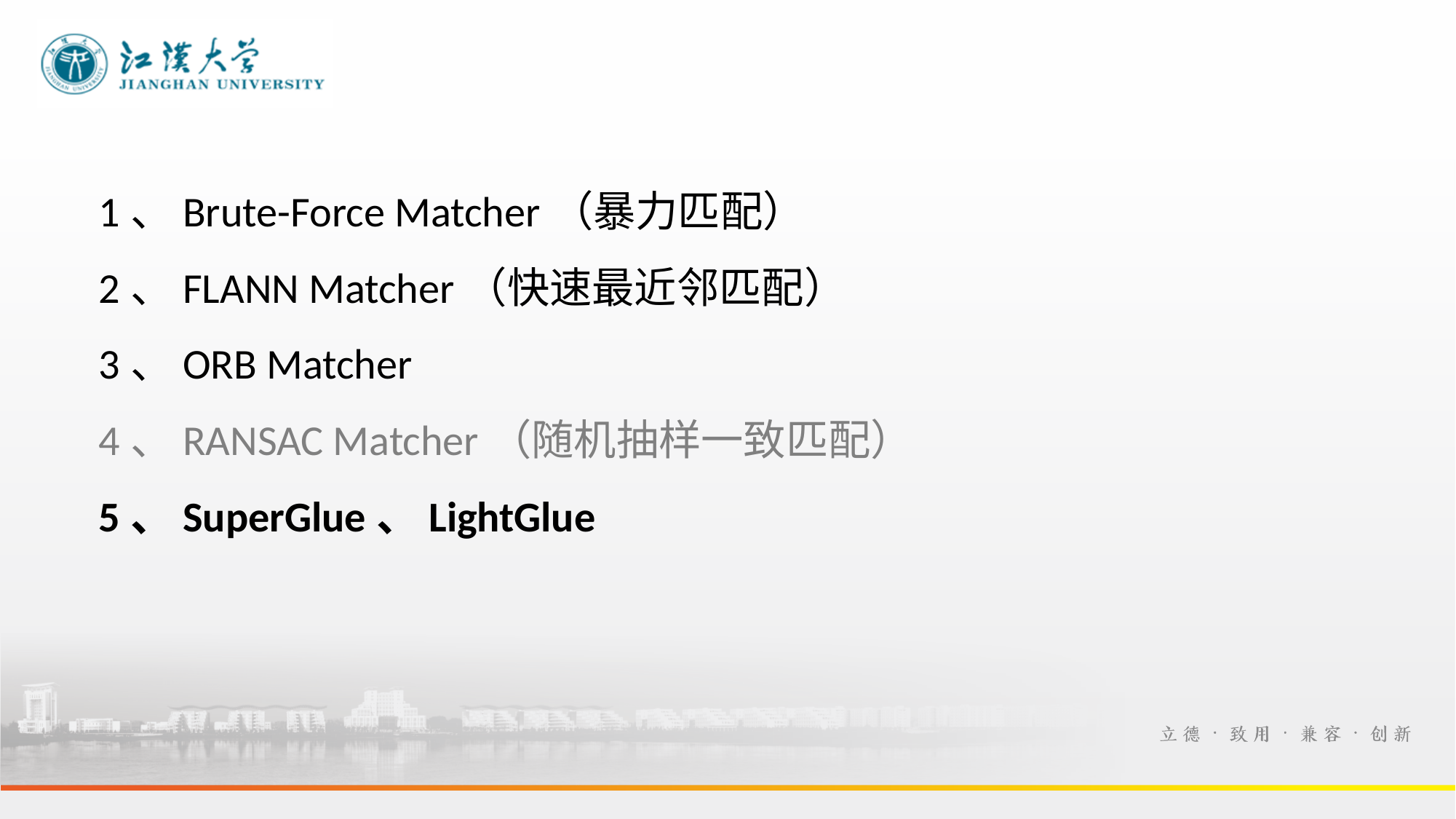

1、Brute-Force Matcher（暴力匹配）
2、FLANN Matcher（快速最近邻匹配）
3、ORB Matcher
4、RANSAC Matcher（随机抽样一致匹配）
5、SuperGlue、LightGlue